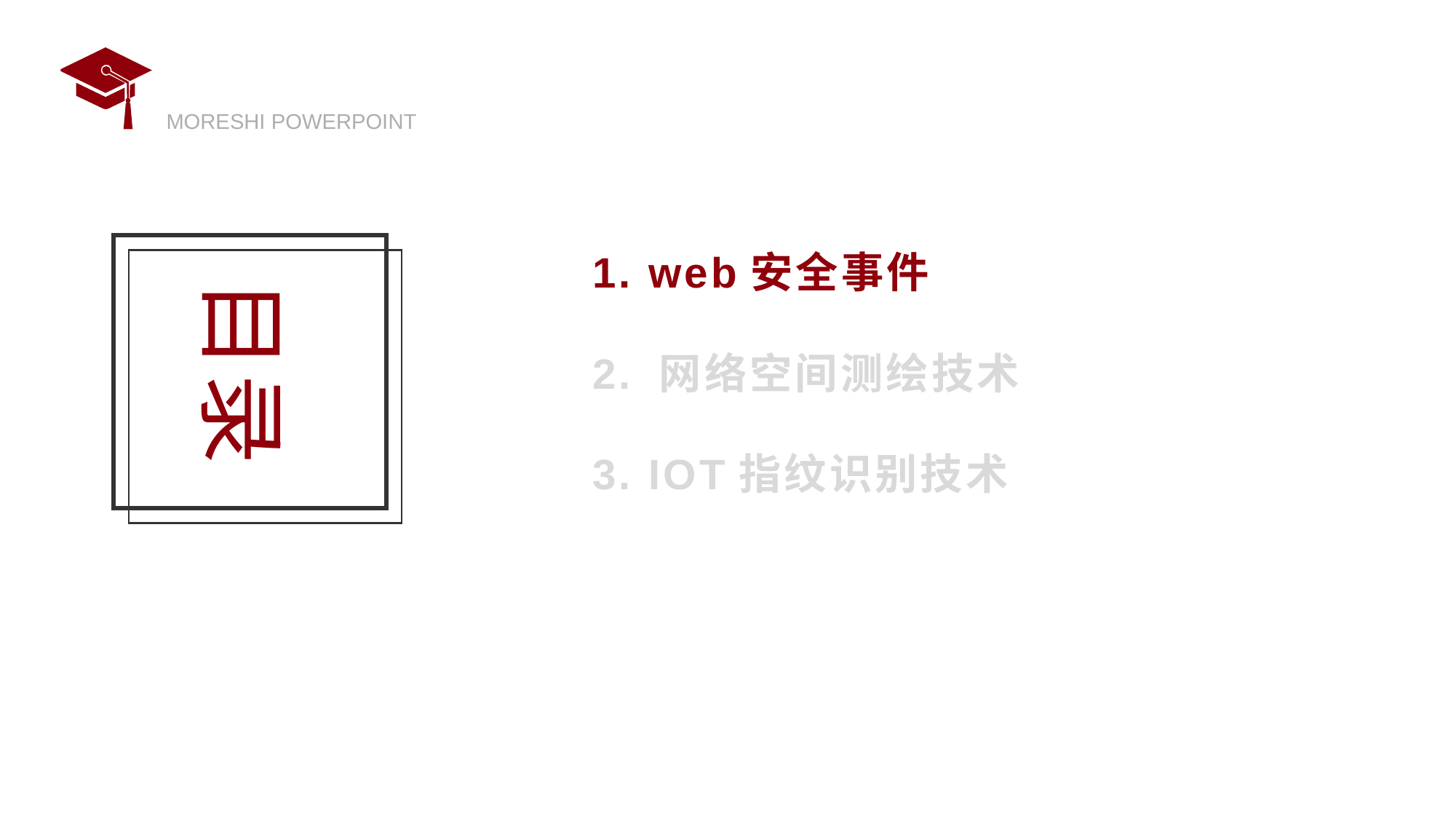

1. web安全事件

目录
2. 网络空间测绘技术
3. IOT指纹识别技术